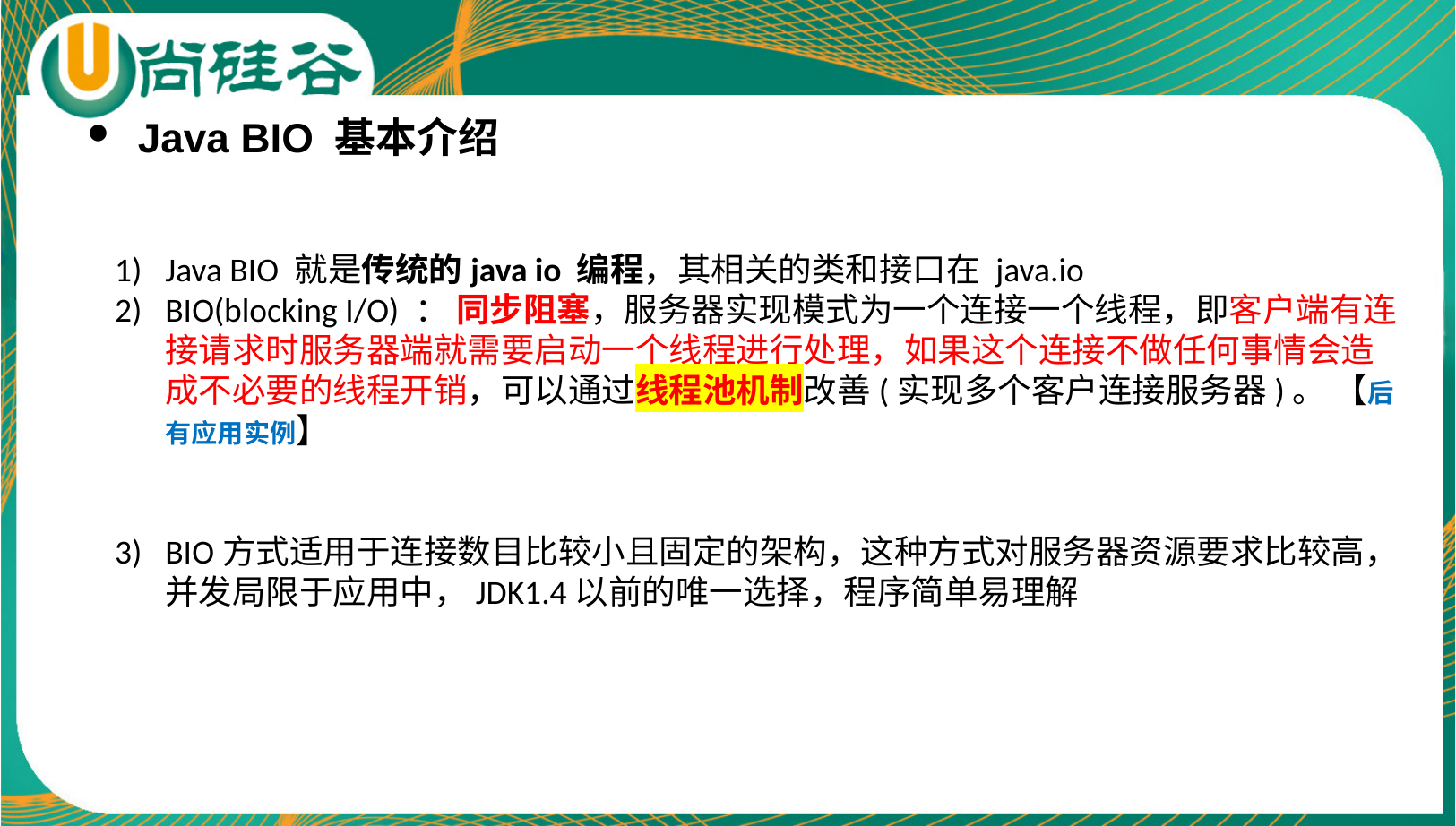

Java BIO 基本介绍

Java BIO 就是传统的java io 编程，其相关的类和接口在 java.io
BIO(blocking I/O) ： 同步阻塞，服务器实现模式为一个连接一个线程，即客户端有连接请求时服务器端就需要启动一个线程进行处理，如果这个连接不做任何事情会造成不必要的线程开销，可以通过线程池机制改善(实现多个客户连接服务器)。 【后有应用实例】

BIO方式适用于连接数目比较小且固定的架构，这种方式对服务器资源要求比较高，并发局限于应用中，JDK1.4以前的唯一选择，程序简单易理解